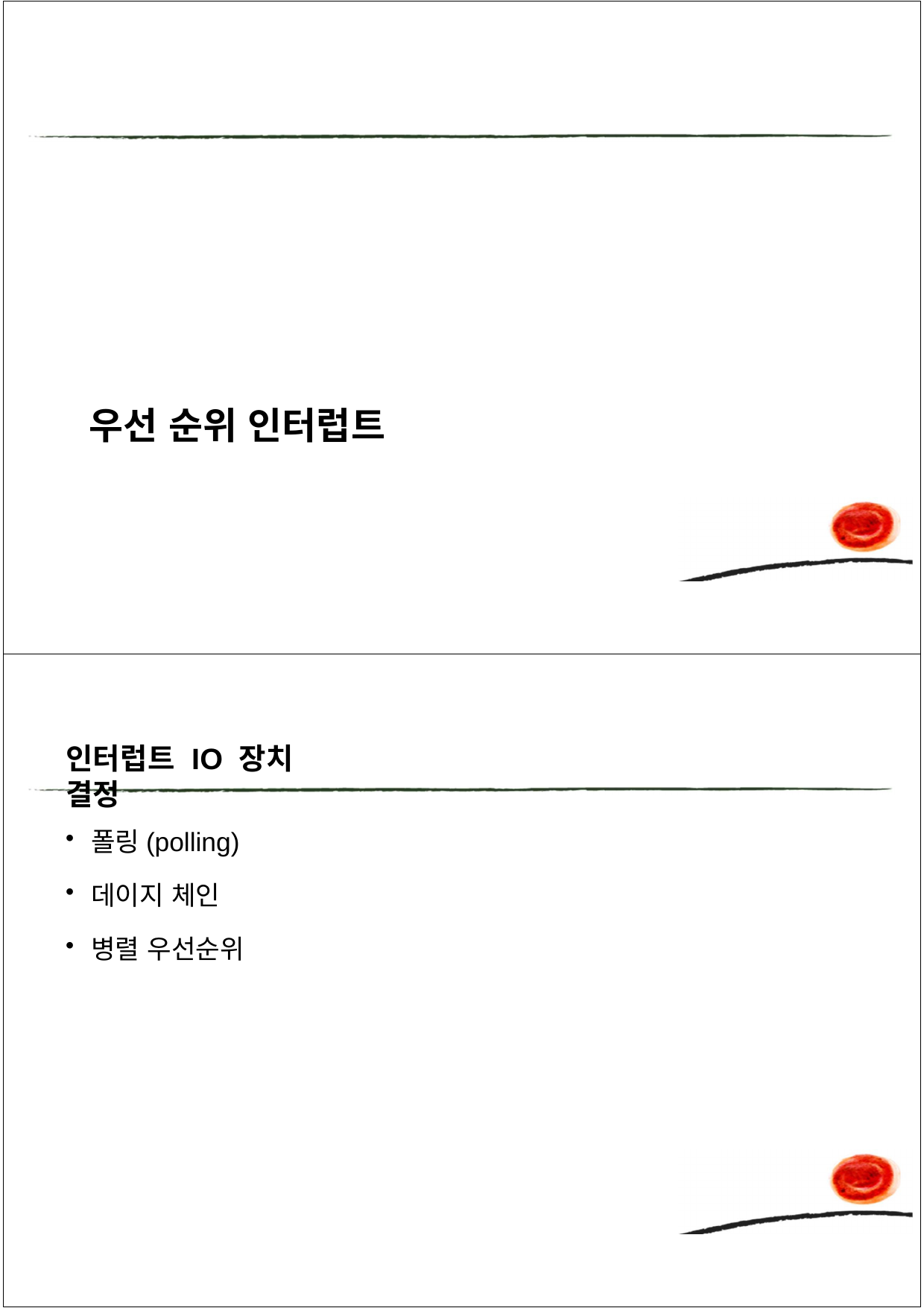

# 우선 순위 인터럽트

인터럽트 IO 장치 결정

2
폴링(polling)
데이지 체인
병렬 우선순위